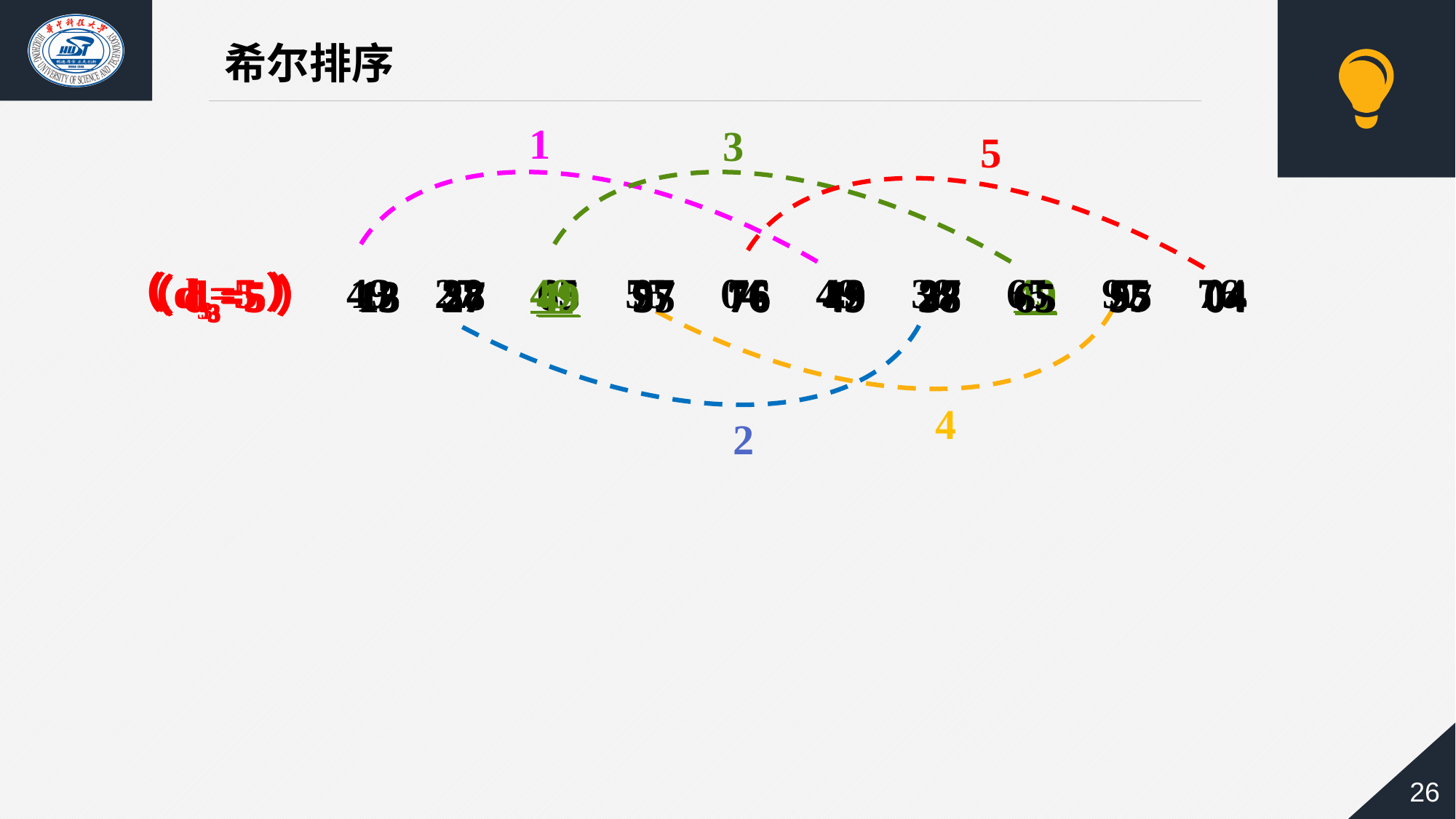

希尔排序

1
3
5
（d3=5）   49     38     65     97     76     13     27     49     55     04
（d3=5）   13    27     49     55     04     49     38     65     97     76
（d3=5）   13    27     65     97     76     49     38     49     55     04
（d3=5）   13    38     65     97     76     49     27     49     55     04
（d3=5）   13    27     49     97     76     49     38     65     55     04
（d3=5）   13    27     49     55     76     49     38     65     97     04
4
2